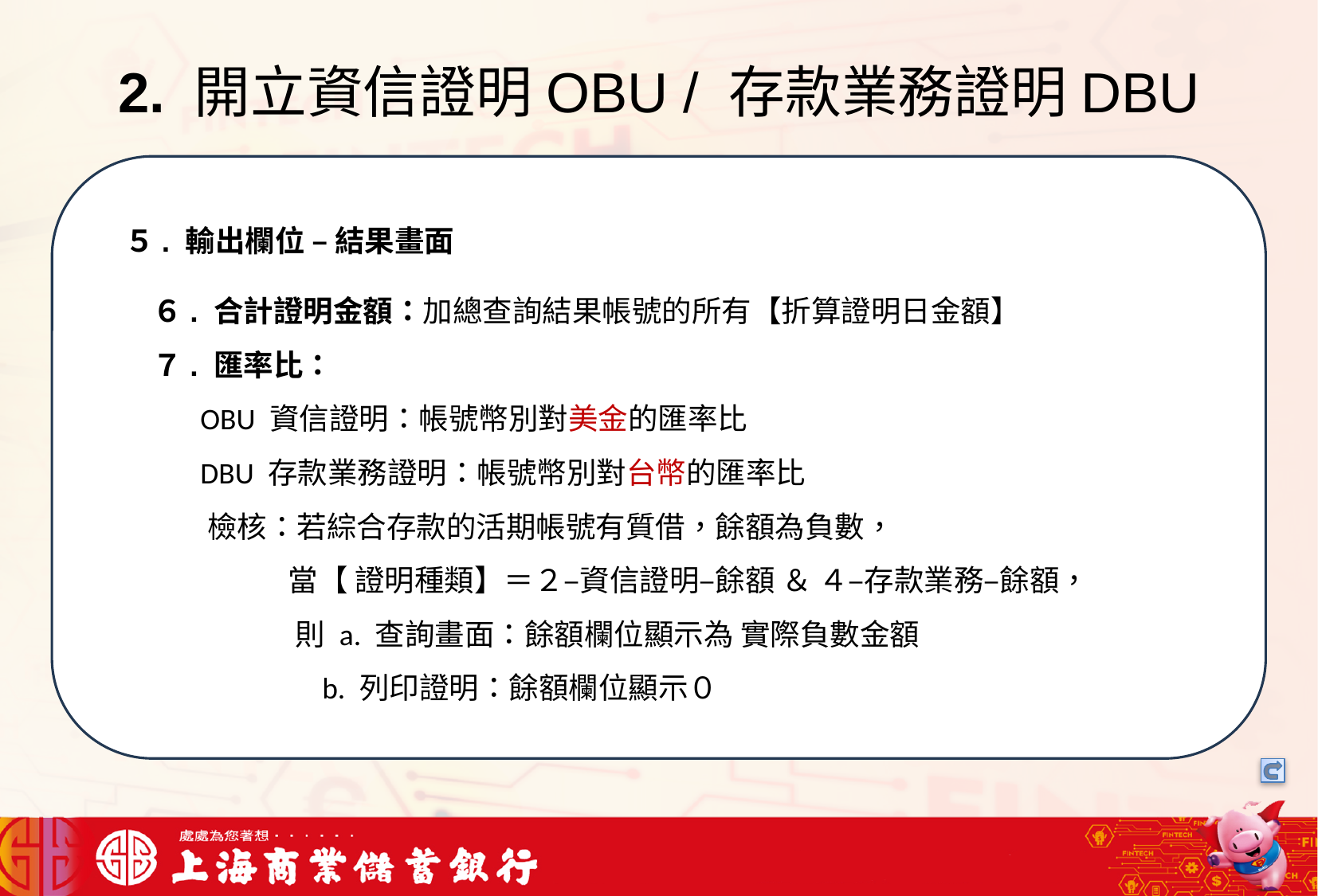

# 2. 開立資信證明OBU / 存款業務證明DBU
我們可以將信用卡相關資料存在一個檔案中，將這些檔案中的文字進行詞向量的轉換，把文字轉成數字向量存在向量資料庫中，透過檢索器在向量資料庫搜尋與用戶問題最接近的資訊，透過生成器，生成最合適的答案回覆用戶
５. 輸出欄位 – 結果畫面
６. 合計證明金額：加總查詢結果帳號的所有【折算證明日金額】
７. 匯率比：
       OBU 資信證明：帳號幣別對美金的匯率比
       DBU 存款業務證明：帳號幣別對台幣的匯率比
       檢核：若綜合存款的活期帳號有質借，餘額為負數，
                    當【 證明種類】＝２–資信證明–餘額 ＆ ４–存款業務–餘額，
                    則 a. 查詢畫面：餘額欄位顯示為 實際負數金額
                         b. 列印證明：餘額欄位顯示０